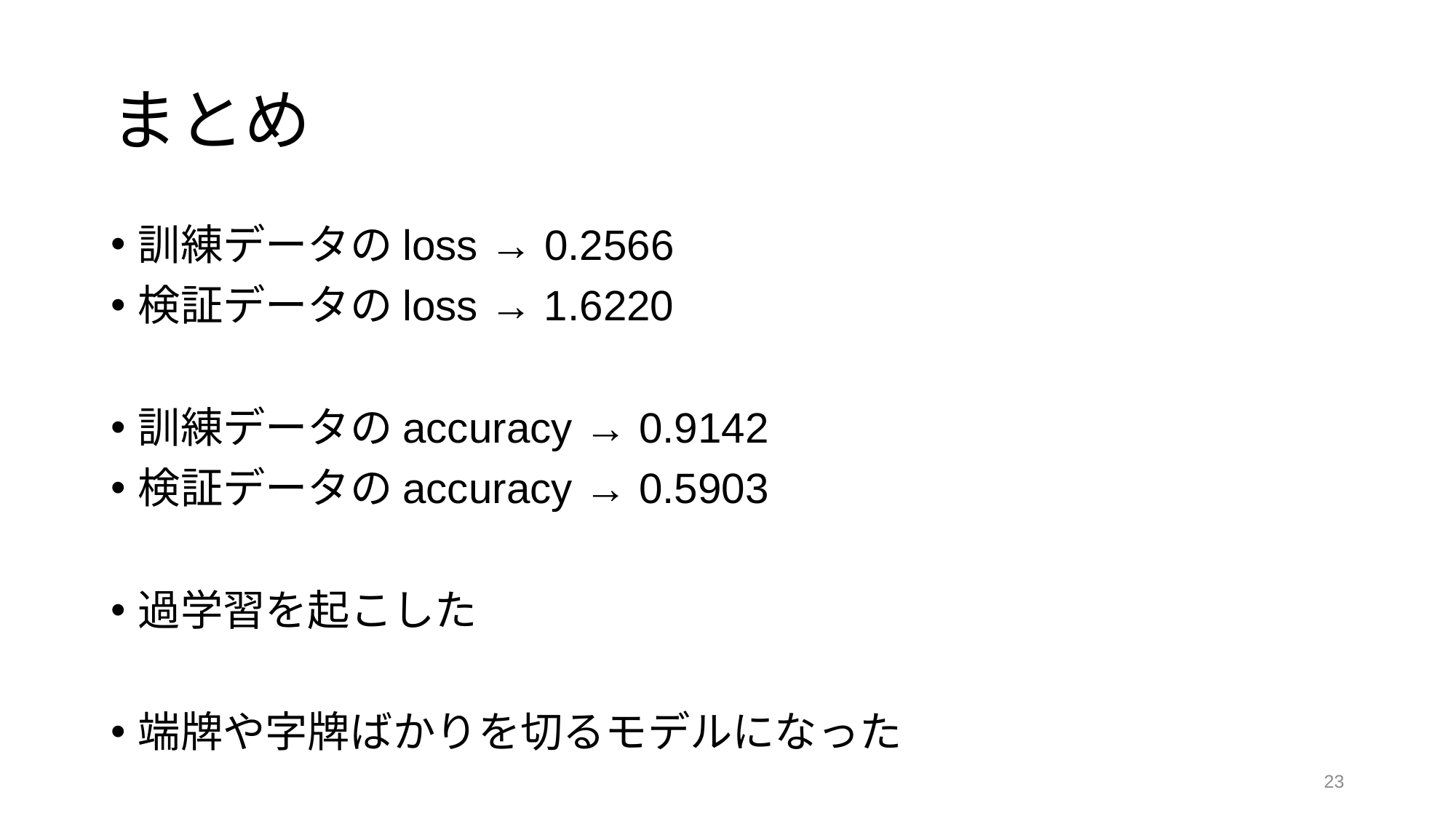

# まとめ
訓練データのloss → 0.2566
検証データのloss → 1.6220

訓練データのaccuracy → 0.9142
検証データのaccuracy → 0.5903

過学習を起こした

端牌や字牌ばかりを切るモデルになった

23